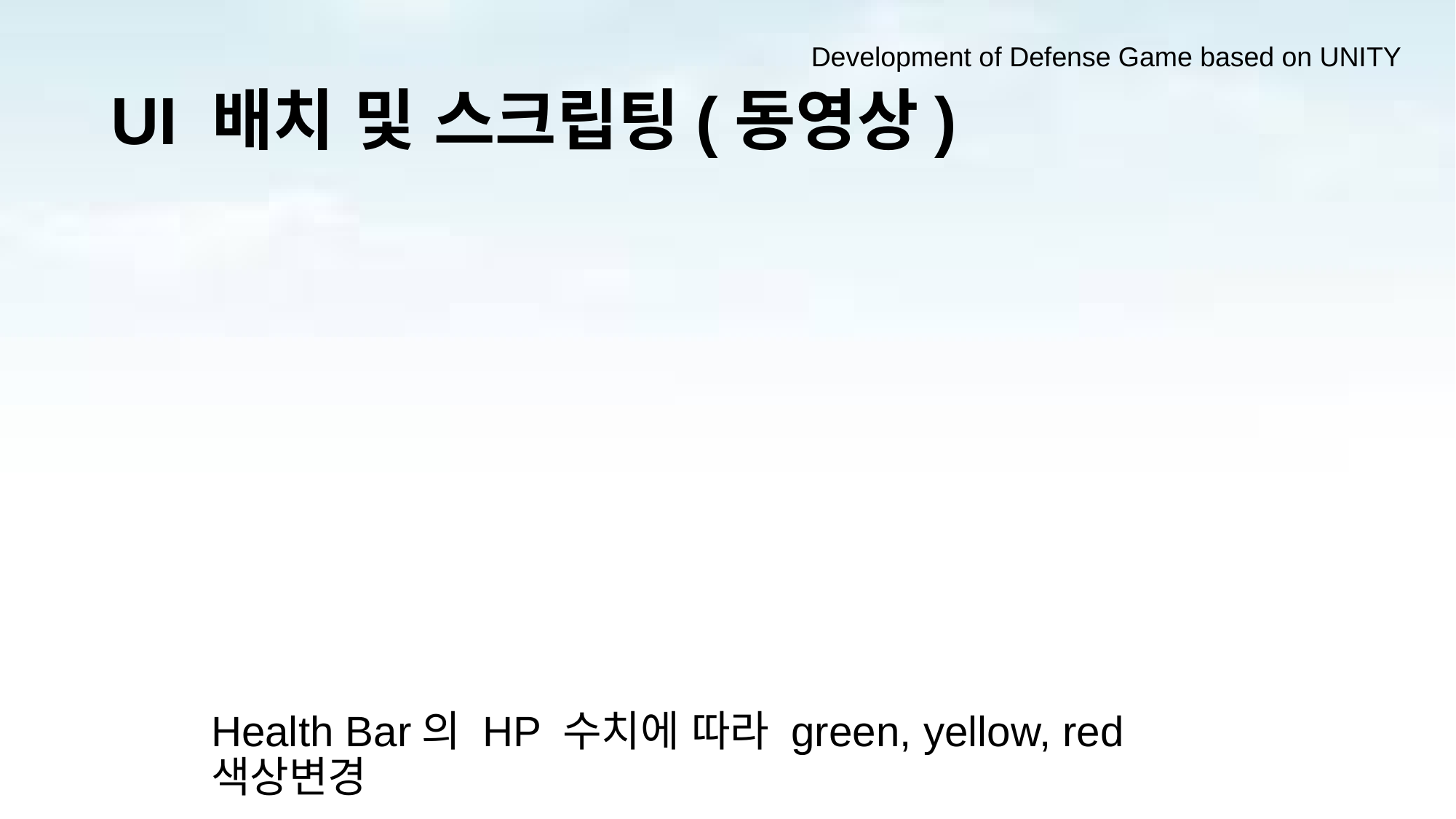

Development of Defense Game based on UNITY
# UI 배치 및 스크립팅(동영상)

Health Bar의 HP 수치에 따라 green, yellow, red 색상변경